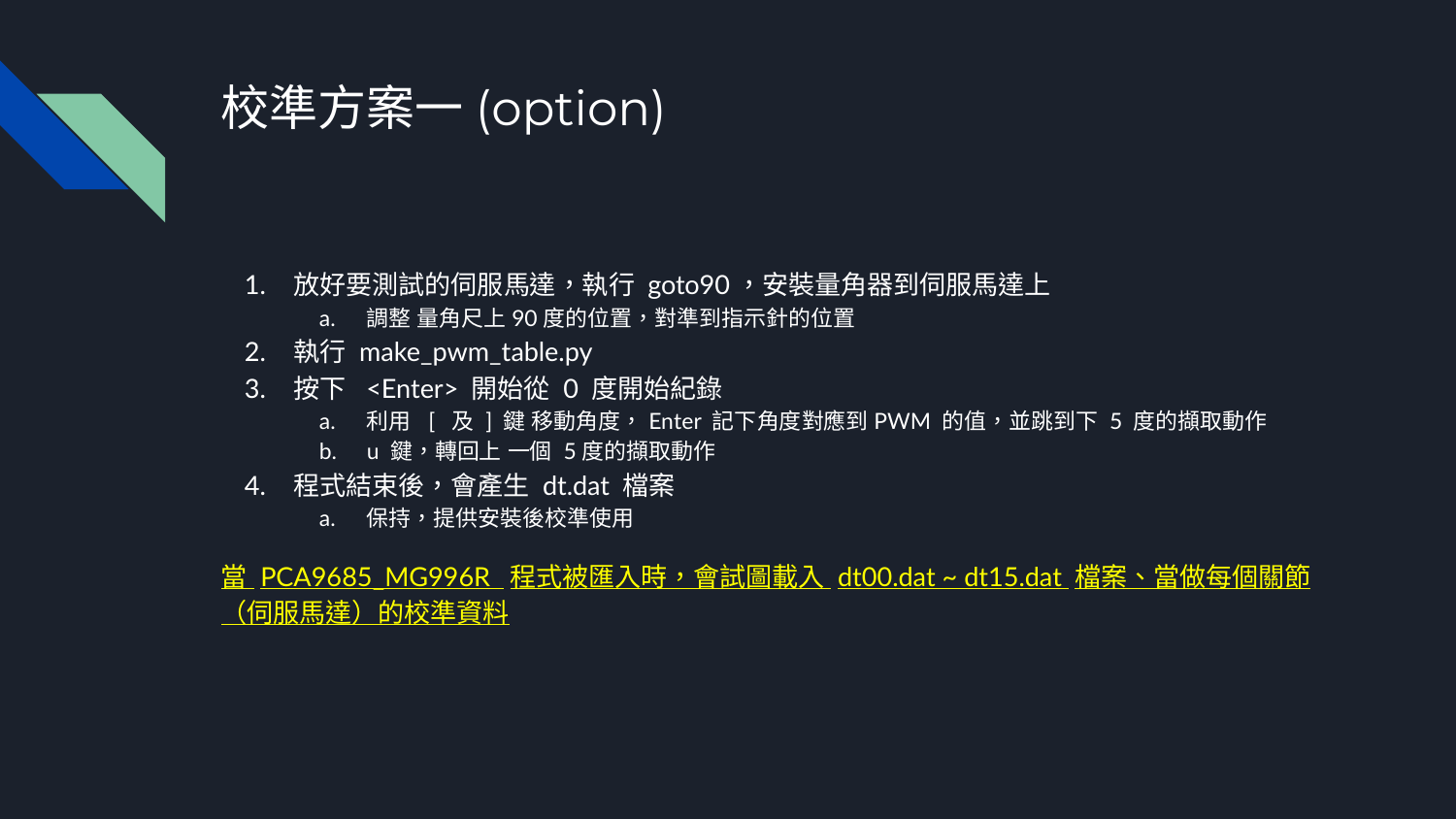

# 校準方案一(option)
放好要測試的伺服馬達，執行 goto90，安裝量角器到伺服馬達上
調整 量角尺上90度的位置，對準到指示針的位置
執行 make_pwm_table.py
按下  <Enter> 開始從 0 度開始紀錄
利用  [  及 ] 鍵 移動角度，Enter 記下角度對應到PWM 的值，並跳到下 5 度的擷取動作
u 鍵，轉回上 一個 5度的擷取動作
程式結束後，會產生 dt.dat 檔案
保持，提供安裝後校準使用
當 PCA9685_MG996R  程式被匯入時，會試圖載入 dt00.dat ~ dt15.dat 檔案、當做每個關節（伺服馬達）的校準資料